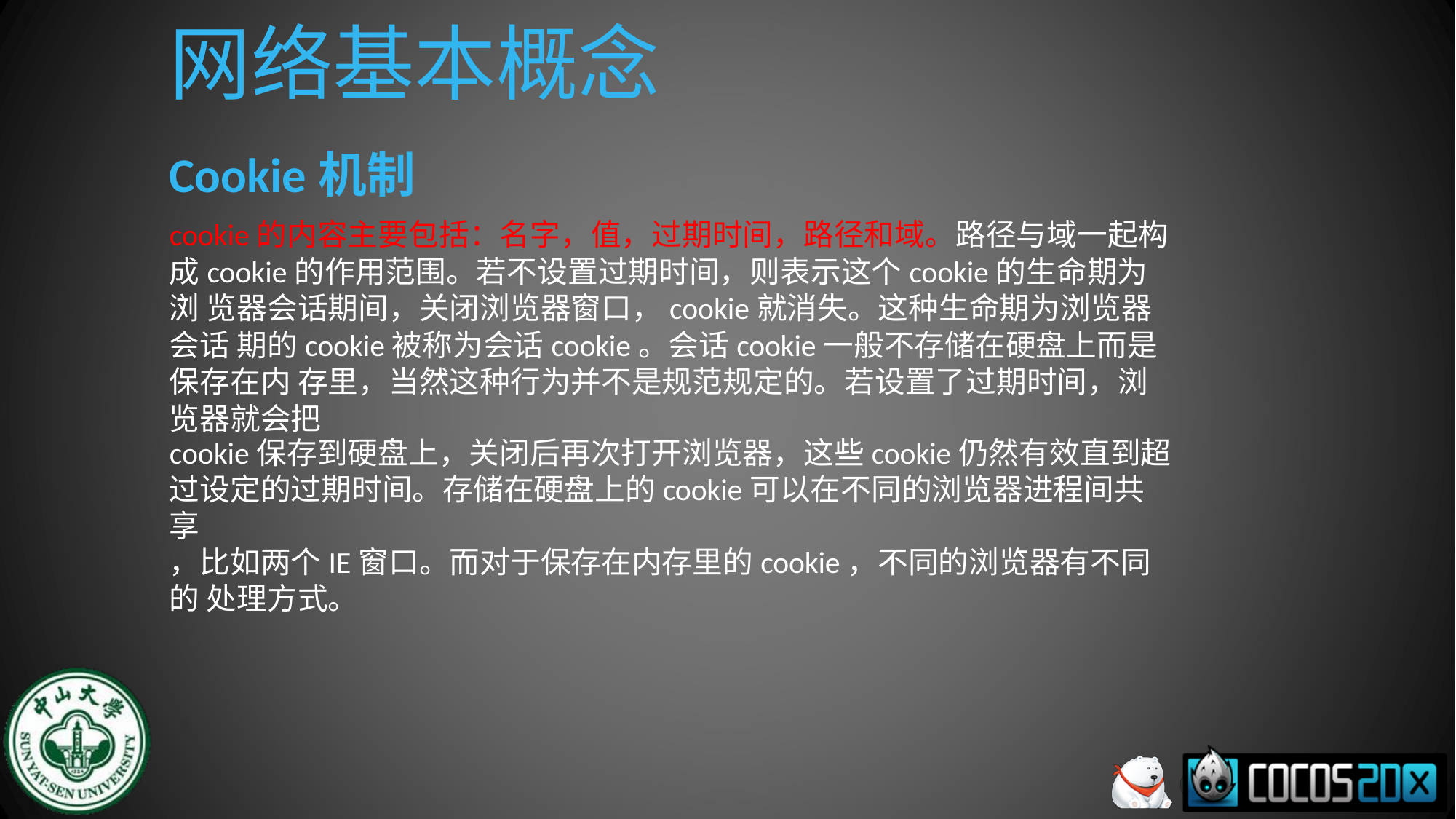

# 网络基本概念
Cookie机制
cookie的内容主要包括：名字，值，过期时间，路径和域。路径与域一起构 成cookie的作用范围。若不设置过期时间，则表示这个cookie的生命期为浏 览器会话期间，关闭浏览器窗口，cookie就消失。这种生命期为浏览器会话 期的cookie被称为会话cookie。会话cookie一般不存储在硬盘上而是保存在内 存里，当然这种行为并不是规范规定的。若设置了过期时间，浏览器就会把
cookie保存到硬盘上，关闭后再次打开浏览器，这些cookie仍然有效直到超
过设定的过期时间。存储在硬盘上的cookie可以在不同的浏览器进程间共享
，比如两个IE窗口。而对于保存在内存里的cookie，不同的浏览器有不同的 处理方式。